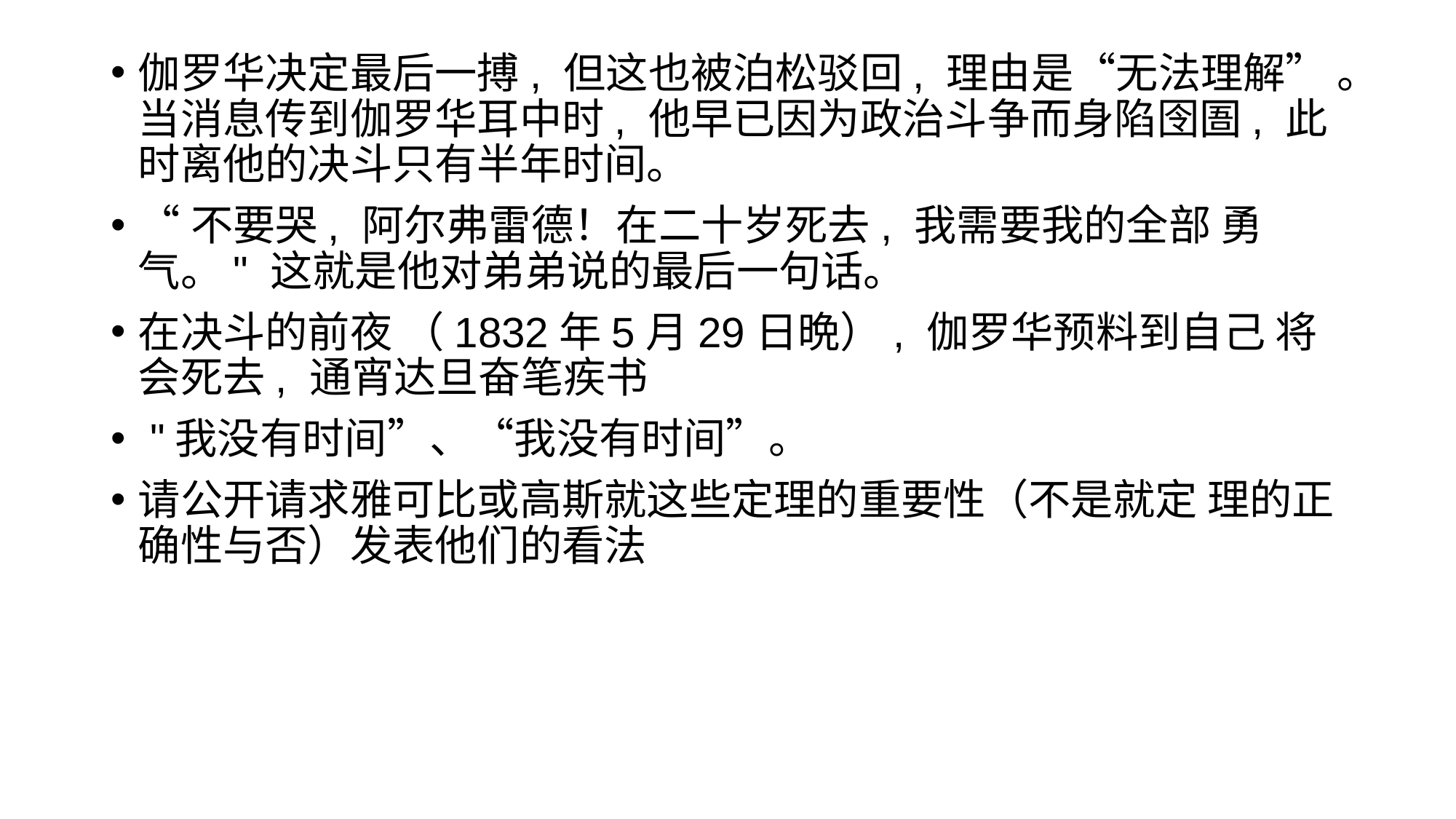

伽罗华决定最后一搏, 但这也被泊松驳回, 理由是“无法理解” 。当消息传到伽罗华耳中时, 他早已因为政治斗争而身陷囹圄, 此时离他的决斗只有半年时间。
“不要哭, 阿尔弗雷德！在二十岁死去, 我需要我的全部 勇气。" 这就是他对弟弟说的最后一句话。
在决斗的前夜 （1832年5月29日晩）, 伽罗华预料到自己 将会死去, 通宵达旦奋笔疾书
 "我没有时间”、“我没有时间”。
请公开请求雅可比或高斯就这些定理的重要性（不是就定 理的正确性与否）发表他们的看法